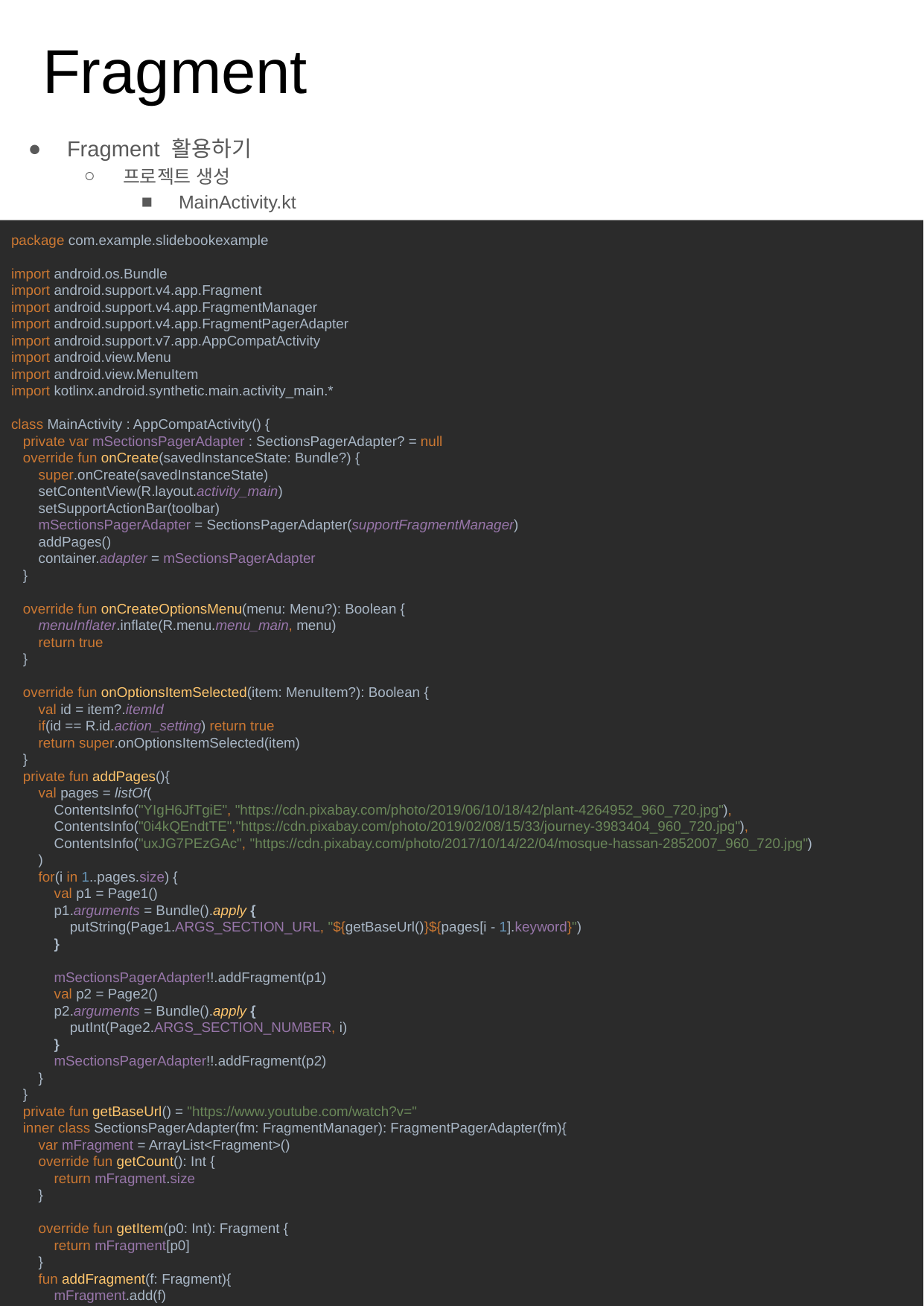

# Fragment
Fragment 활용하기
프로젝트 생성
MainActivity.kt

 Page1.kt
package com.example.slidebookexample

import android.os.Bundle
import android.support.v4.app.Fragment
import android.support.v4.app.FragmentManager
import android.support.v4.app.FragmentPagerAdapter
import android.support.v7.app.AppCompatActivity
import android.view.Menu
import android.view.MenuItem
import kotlinx.android.synthetic.main.activity_main.*

class MainActivity : AppCompatActivity() {
   private var mSectionsPagerAdapter : SectionsPagerAdapter? = null
   override fun onCreate(savedInstanceState: Bundle?) {
       super.onCreate(savedInstanceState)
       setContentView(R.layout.activity_main)
       setSupportActionBar(toolbar)
       mSectionsPagerAdapter = SectionsPagerAdapter(supportFragmentManager)
       addPages()
       container.adapter = mSectionsPagerAdapter
   }

   override fun onCreateOptionsMenu(menu: Menu?): Boolean {
       menuInflater.inflate(R.menu.menu_main, menu)
       return true
   }

   override fun onOptionsItemSelected(item: MenuItem?): Boolean {
       val id = item?.itemId
       if(id == R.id.action_setting) return true
       return super.onOptionsItemSelected(item)
   }
   private fun addPages(){
       val pages = listOf(
           ContentsInfo("YIgH6JfTgiE", "https://cdn.pixabay.com/photo/2019/06/10/18/42/plant-4264952_960_720.jpg"),
           ContentsInfo("0i4kQEndtTE","https://cdn.pixabay.com/photo/2019/02/08/15/33/journey-3983404_960_720.jpg"),
           ContentsInfo("uxJG7PEzGAc", "https://cdn.pixabay.com/photo/2017/10/14/22/04/mosque-hassan-2852007_960_720.jpg")
       )
       for(i in 1..pages.size) {
           val p1 = Page1()
           p1.arguments = Bundle().apply {
               putString(Page1.ARGS_SECTION_URL, "${getBaseUrl()}${pages[i - 1].keyword}")
           }

           mSectionsPagerAdapter!!.addFragment(p1)
           val p2 = Page2()
           p2.arguments = Bundle().apply {
               putInt(Page2.ARGS_SECTION_NUMBER, i)
           }
           mSectionsPagerAdapter!!.addFragment(p2)
       }
   }
   private fun getBaseUrl() = "https://www.youtube.com/watch?v="
   inner class SectionsPagerAdapter(fm: FragmentManager): FragmentPagerAdapter(fm){
       var mFragment = ArrayList<Fragment>()
       override fun getCount(): Int {
           return mFragment.size
       }

       override fun getItem(p0: Int): Fragment {
           return mFragment[p0]
       }
       fun addFragment(f: Fragment){
           mFragment.add(f)
       }
   }
}

76